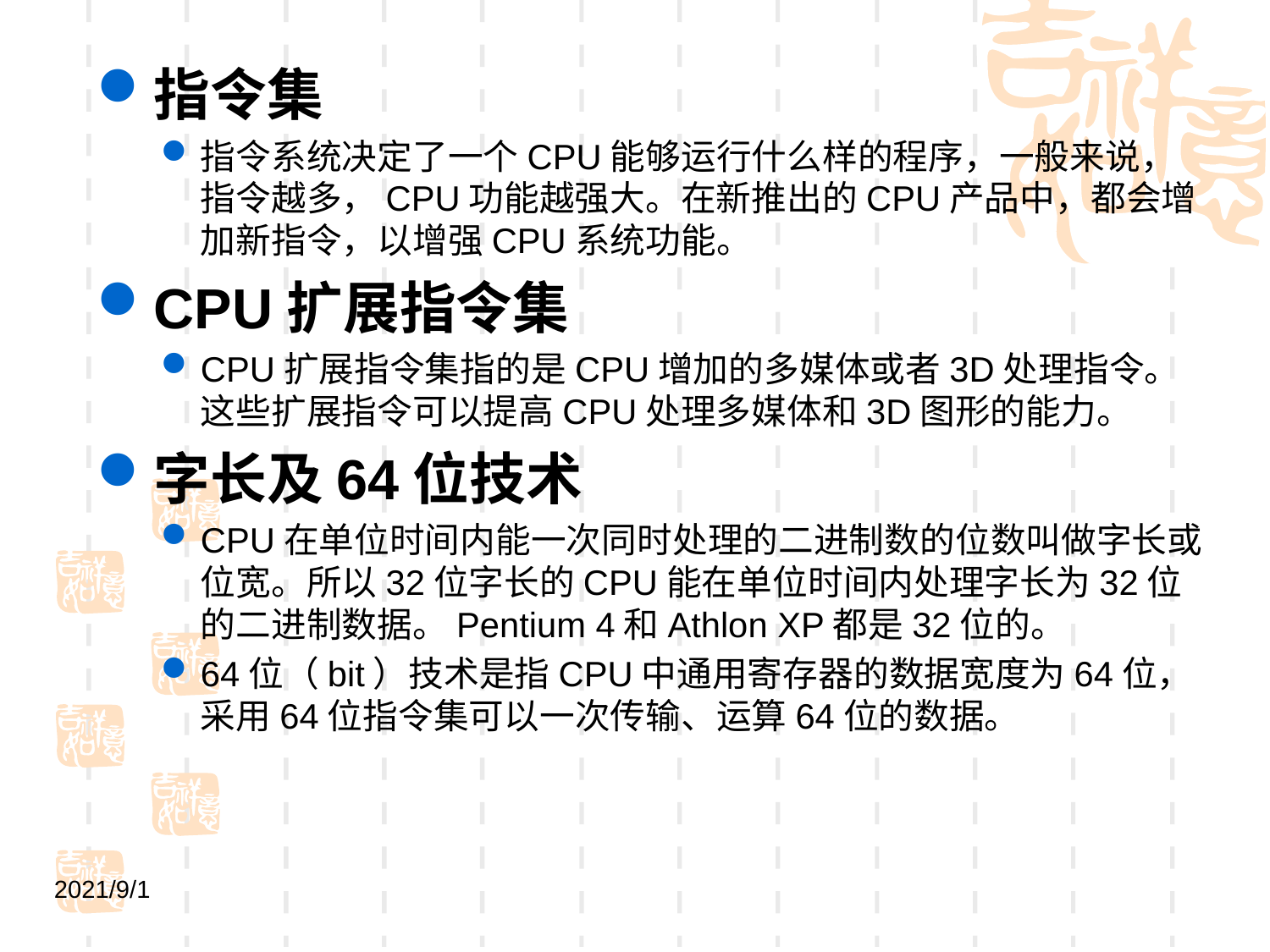

指令集
指令系统决定了一个CPU能够运行什么样的程序，一般来说，指令越多，CPU功能越强大。在新推出的CPU产品中，都会增加新指令，以增强CPU系统功能。
CPU扩展指令集
CPU扩展指令集指的是CPU增加的多媒体或者3D处理指令。这些扩展指令可以提高CPU处理多媒体和3D图形的能力。
字长及64位技术
CPU在单位时间内能一次同时处理的二进制数的位数叫做字长或位宽。所以32位字长的CPU能在单位时间内处理字长为32位的二进制数据。Pentium 4和Athlon XP都是32位的。
64位（bit）技术是指CPU中通用寄存器的数据宽度为64位，采用64位指令集可以一次传输、运算64位的数据。

2021/9/1